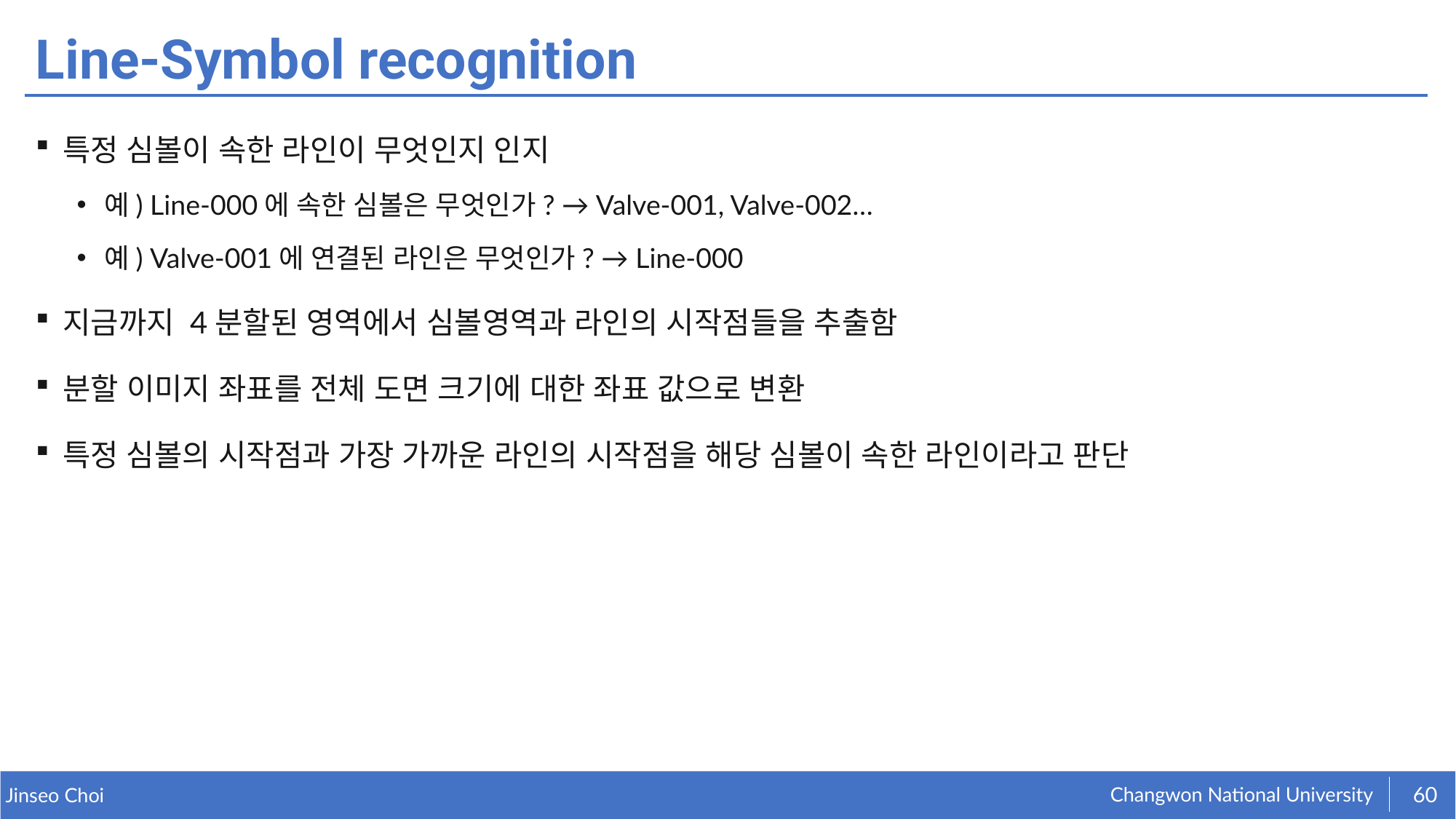

# Line-Symbol recognition
특정 심볼이 속한 라인이 무엇인지 인지
예) Line-000에 속한 심볼은 무엇인가? → Valve-001, Valve-002…
예) Valve-001에 연결된 라인은 무엇인가? → Line-000
지금까지 4분할된 영역에서 심볼영역과 라인의 시작점들을 추출함
분할 이미지 좌표를 전체 도면 크기에 대한 좌표 값으로 변환
특정 심볼의 시작점과 가장 가까운 라인의 시작점을 해당 심볼이 속한 라인이라고 판단

60